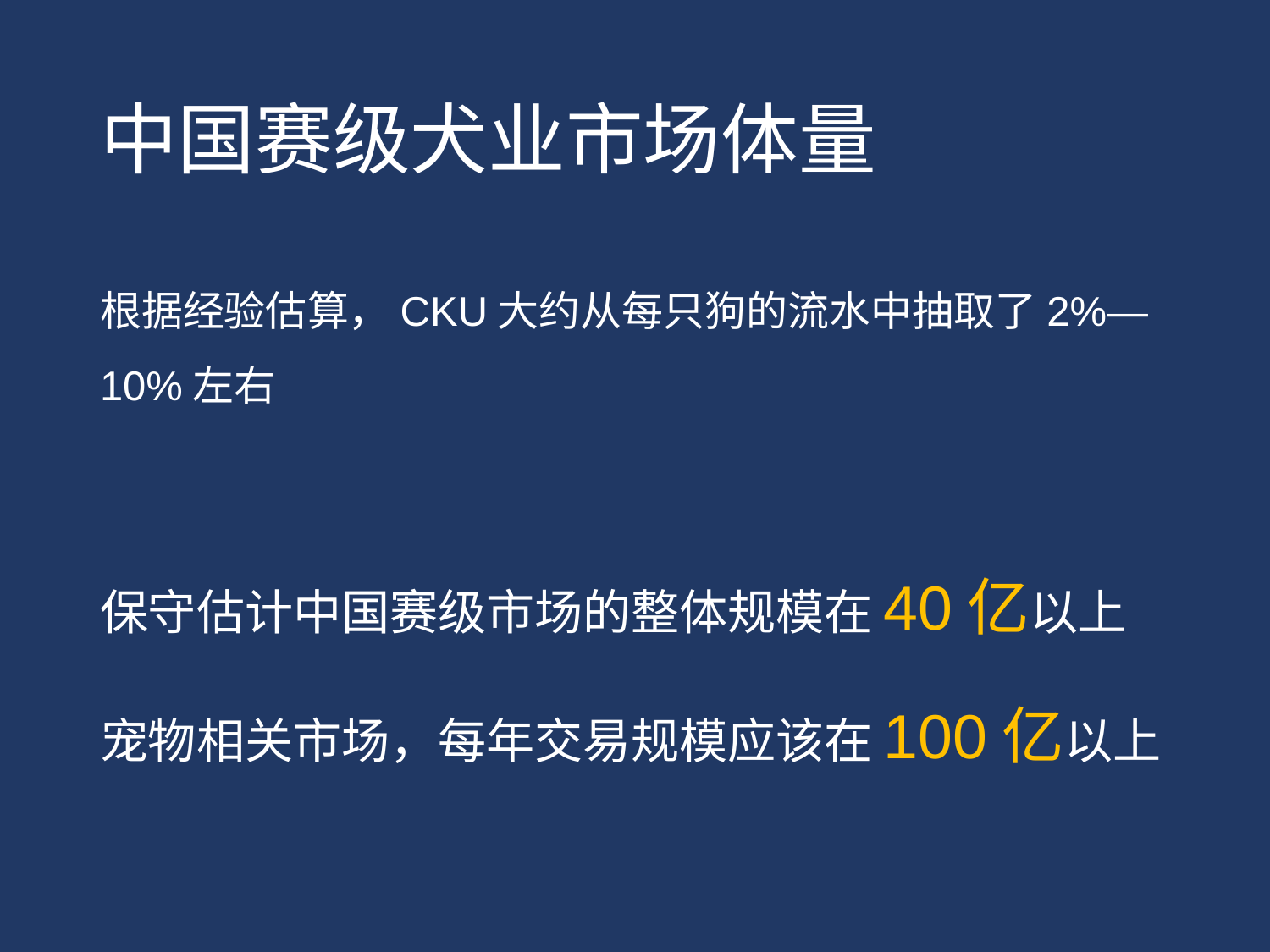

# 中国赛级犬业市场体量
根据经验估算，CKU大约从每只狗的流水中抽取了2%—10%左右

保守估计中国赛级市场的整体规模在40亿以上
宠物相关市场，每年交易规模应该在100亿以上